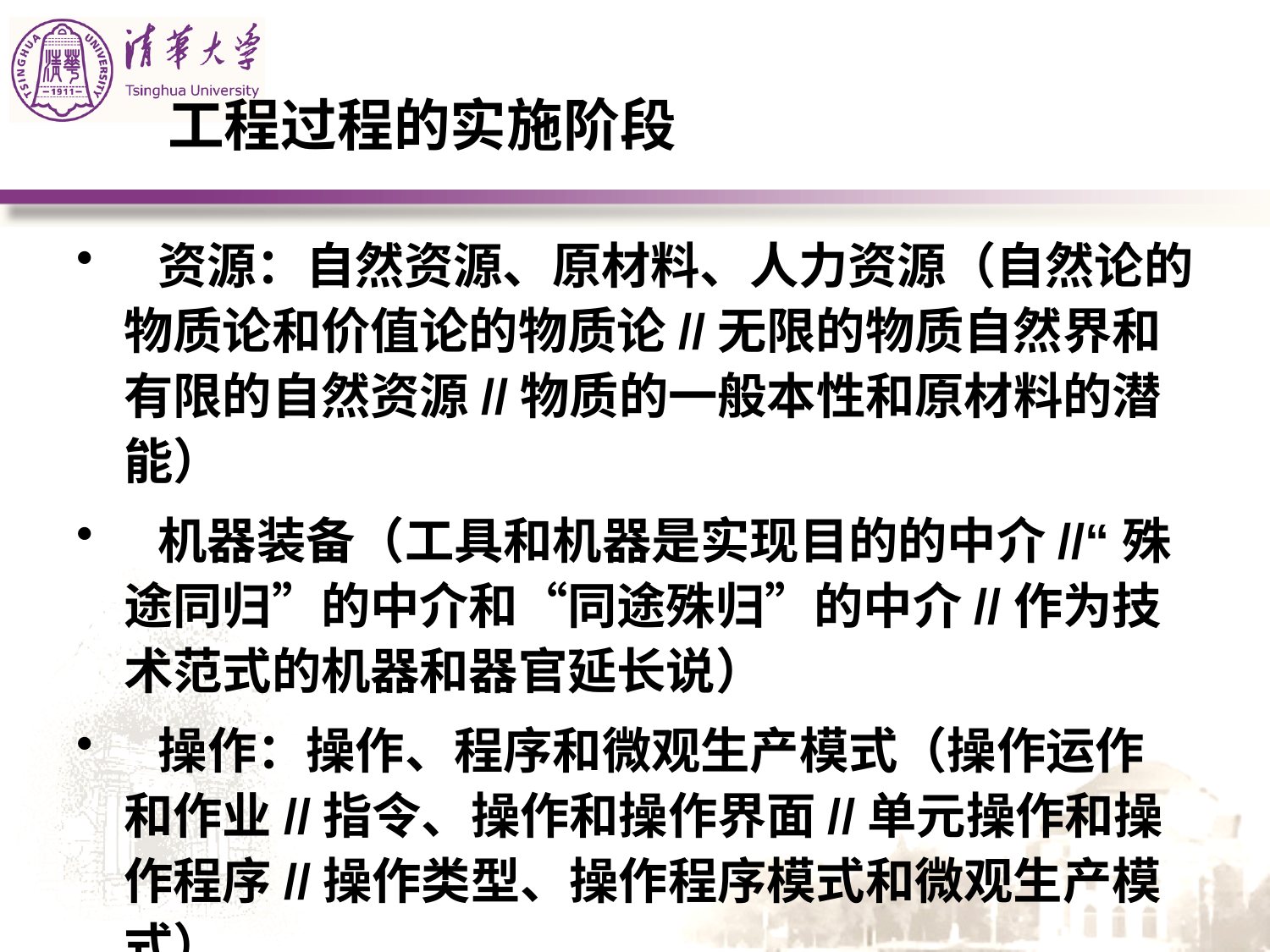

# 工程过程的实施阶段
  资源：自然资源、原材料、人力资源（自然论的物质论和价值论的物质论//无限的物质自然界和有限的自然资源//物质的一般本性和原材料的潜能）
  机器装备（工具和机器是实现目的的中介//“殊途同归”的中介和“同途殊归”的中介//作为技术范式的机器和器官延长说）
  操作：操作、程序和微观生产模式（操作运作和作业//指令、操作和操作界面//单元操作和操作程序//操作类型、操作程序模式和微观生产模式）